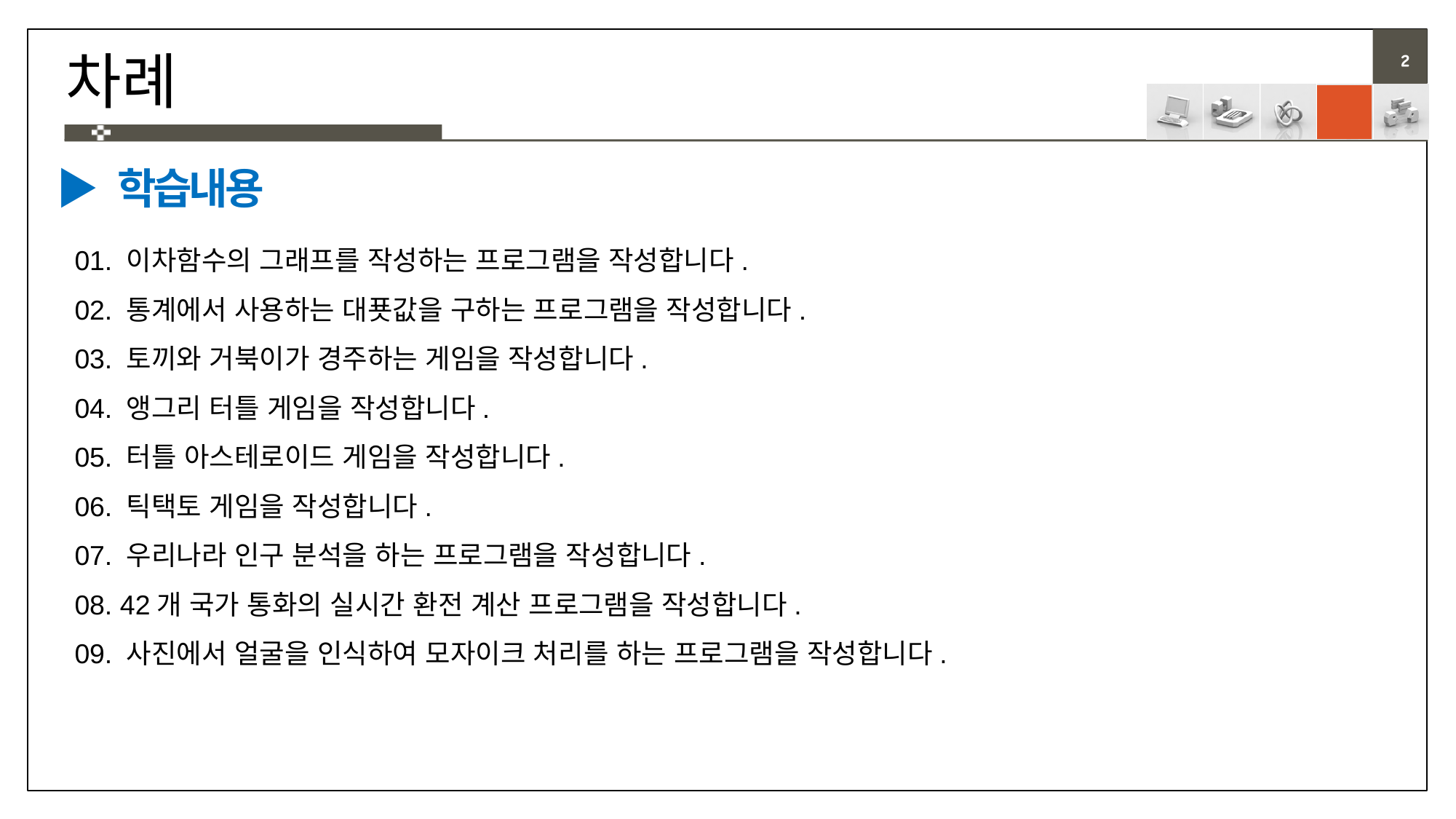

# 차례
▶ 학습내용
01. 이차함수의 그래프를 작성하는 프로그램을 작성합니다.
02. 통계에서 사용하는 대푯값을 구하는 프로그램을 작성합니다.
03. 토끼와 거북이가 경주하는 게임을 작성합니다.
04. 앵그리 터틀 게임을 작성합니다.
05. 터틀 아스테로이드 게임을 작성합니다.
06. 틱택토 게임을 작성합니다.
07. 우리나라 인구 분석을 하는 프로그램을 작성합니다.
08. 42개 국가 통화의 실시간 환전 계산 프로그램을 작성합니다.
09. 사진에서 얼굴을 인식하여 모자이크 처리를 하는 프로그램을 작성합니다.